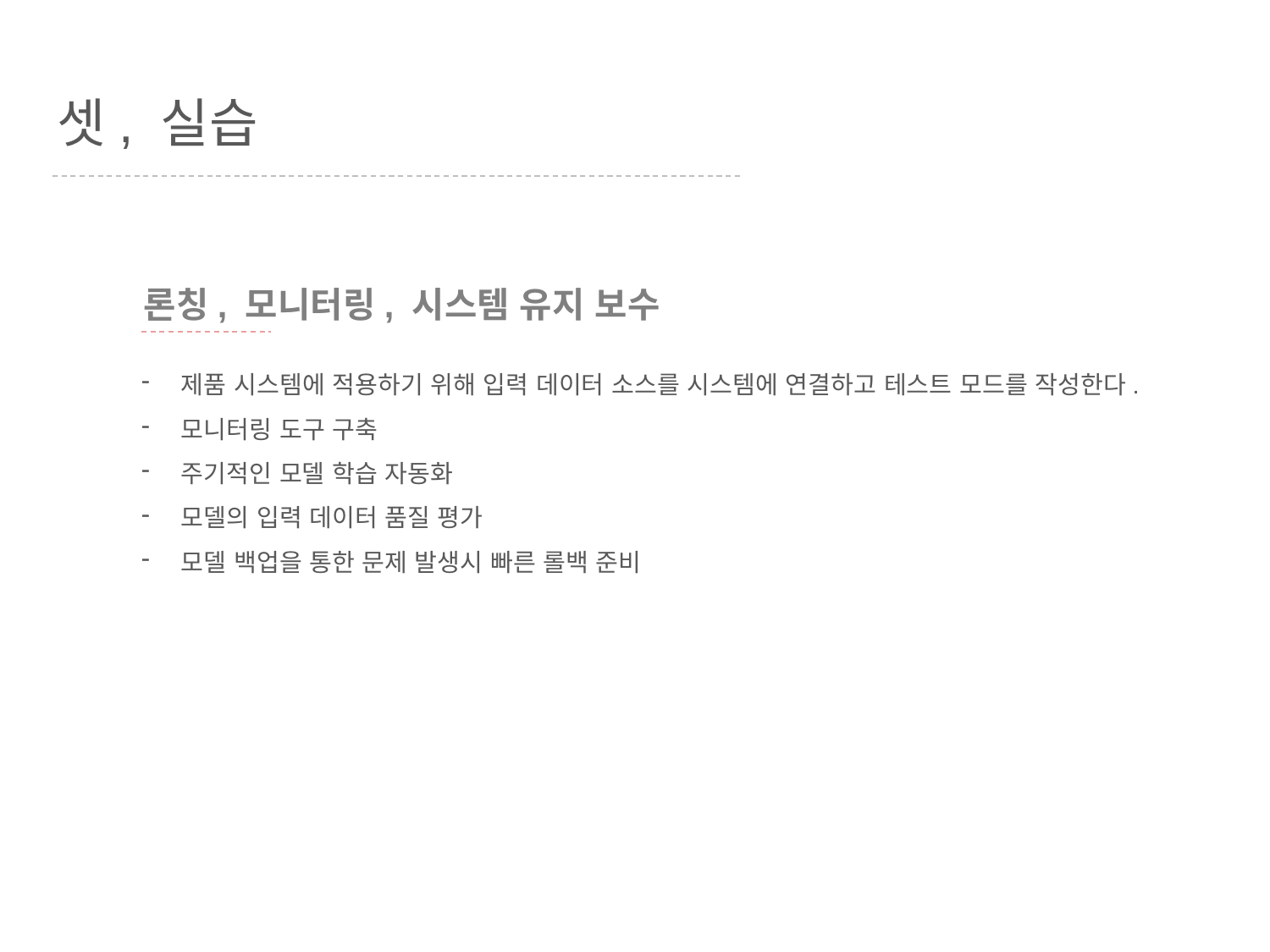

셋, 실습
론칭, 모니터링, 시스템 유지 보수
제품 시스템에 적용하기 위해 입력 데이터 소스를 시스템에 연결하고 테스트 모드를 작성한다.
모니터링 도구 구축
주기적인 모델 학습 자동화
모델의 입력 데이터 품질 평가
모델 백업을 통한 문제 발생시 빠른 롤백 준비